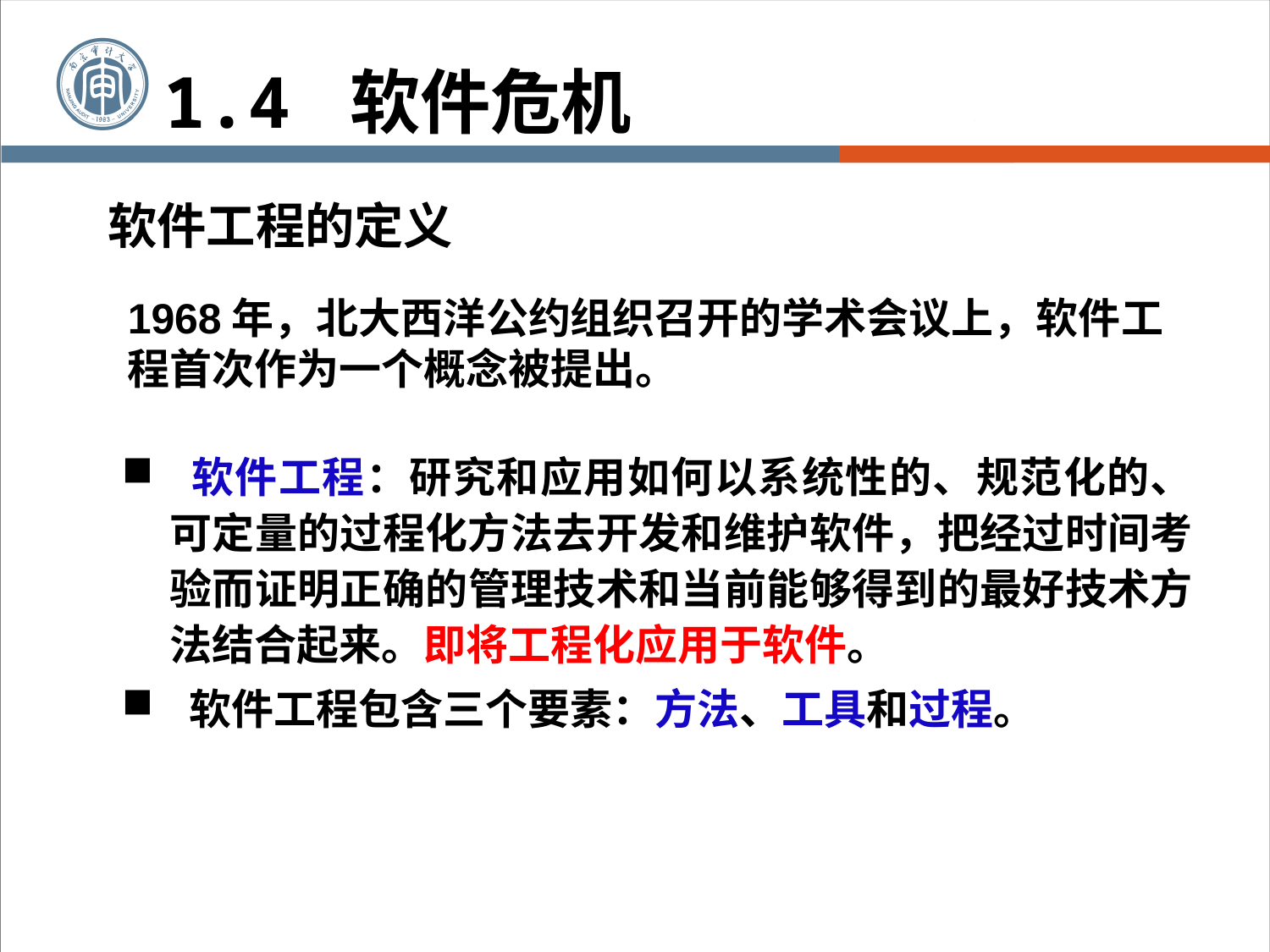

1.4 软件危机
软件工程的定义
1968年，北大西洋公约组织召开的学术会议上，软件工程首次作为一个概念被提出。
 软件工程：研究和应用如何以系统性的、规范化的、可定量的过程化方法去开发和维护软件，把经过时间考验而证明正确的管理技术和当前能够得到的最好技术方法结合起来。即将工程化应用于软件。
 软件工程包含三个要素：方法、工具和过程。